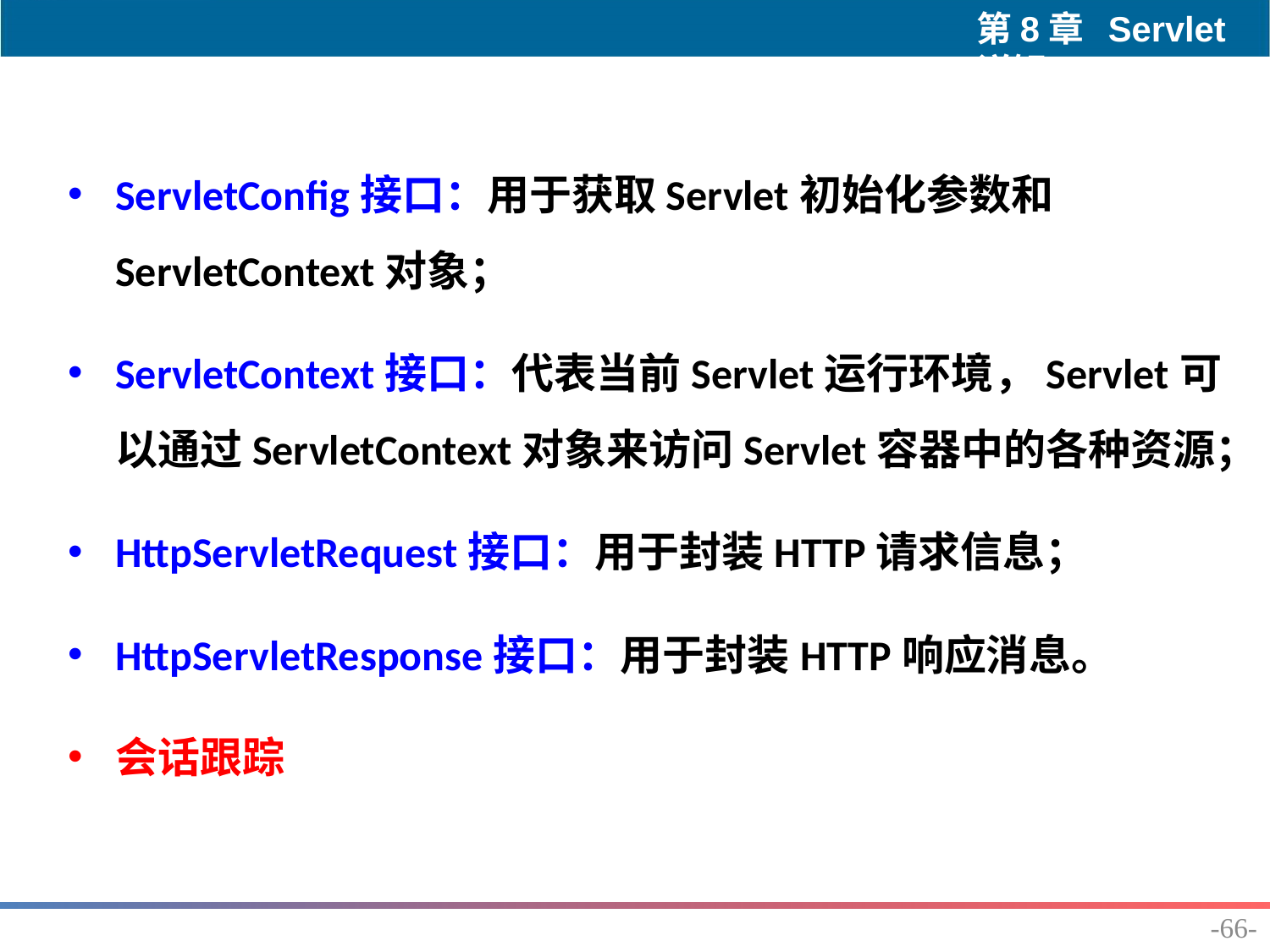

ServletConfig接口：用于获取Servlet初始化参数和ServletContext对象；
ServletContext接口：代表当前Servlet运行环境，Servlet可以通过ServletContext对象来访问Servlet容器中的各种资源；
HttpServletRequest接口：用于封装HTTP请求信息；
HttpServletResponse接口：用于封装HTTP响应消息。
会话跟踪

-66-